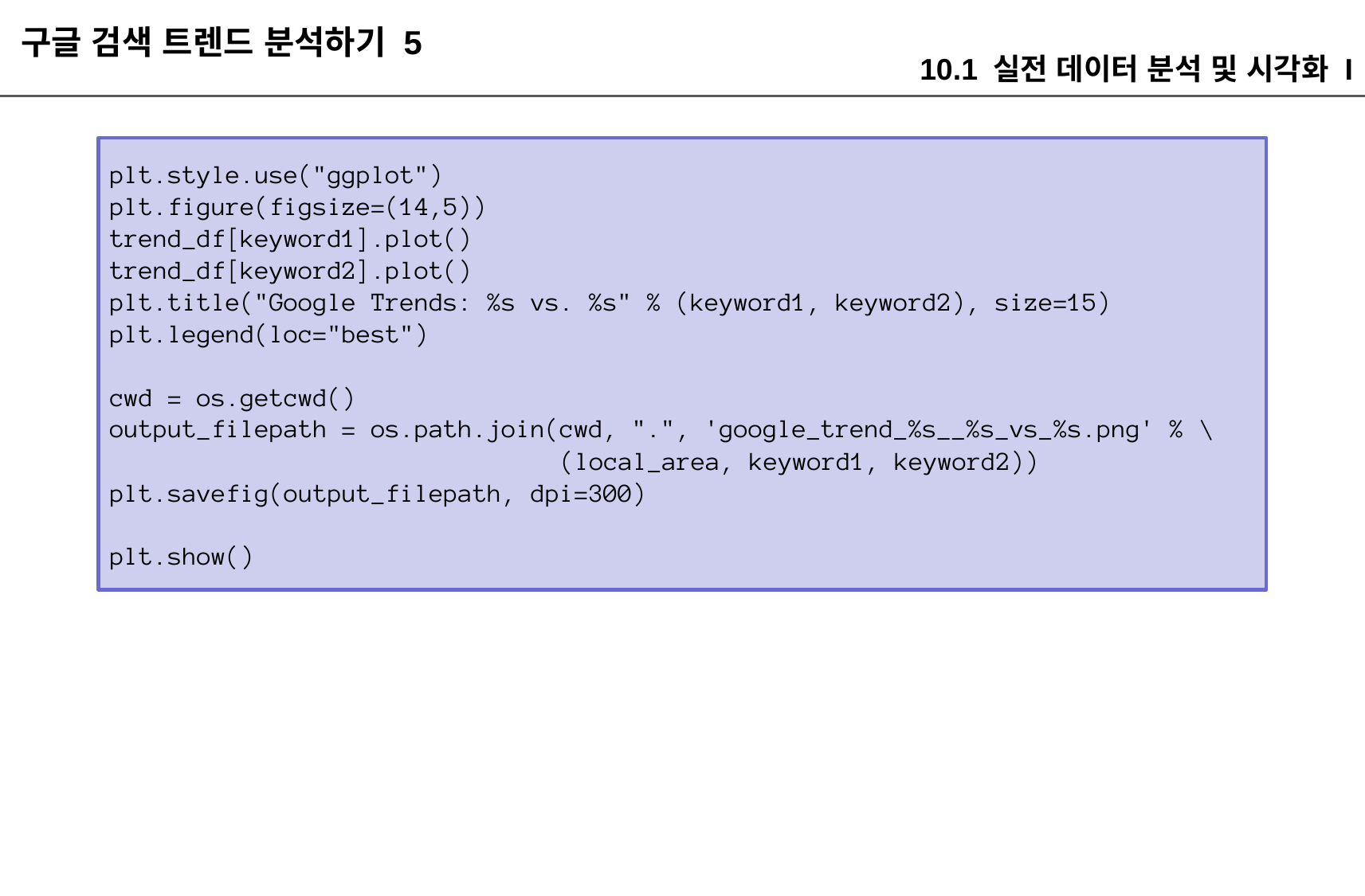

구글 검색 트렌드 분석하기 5
10.1 실전 데이터 분석 및 시각화 I
plt.style.use("ggplot")
plt.figure(figsize=(14,5))
trend_df[keyword1].plot()
trend_df[keyword2].plot()
plt.title("Google Trends: %s vs. %s" % (keyword1, keyword2), size=15)
plt.legend(loc="best")

cwd = os.getcwd()
output_filepath = os.path.join(cwd, ".", 'google_trend_%s__%s_vs_%s.png' % \
                               (local_area, keyword1, keyword2))
plt.savefig(output_filepath, dpi=300)

plt.show()